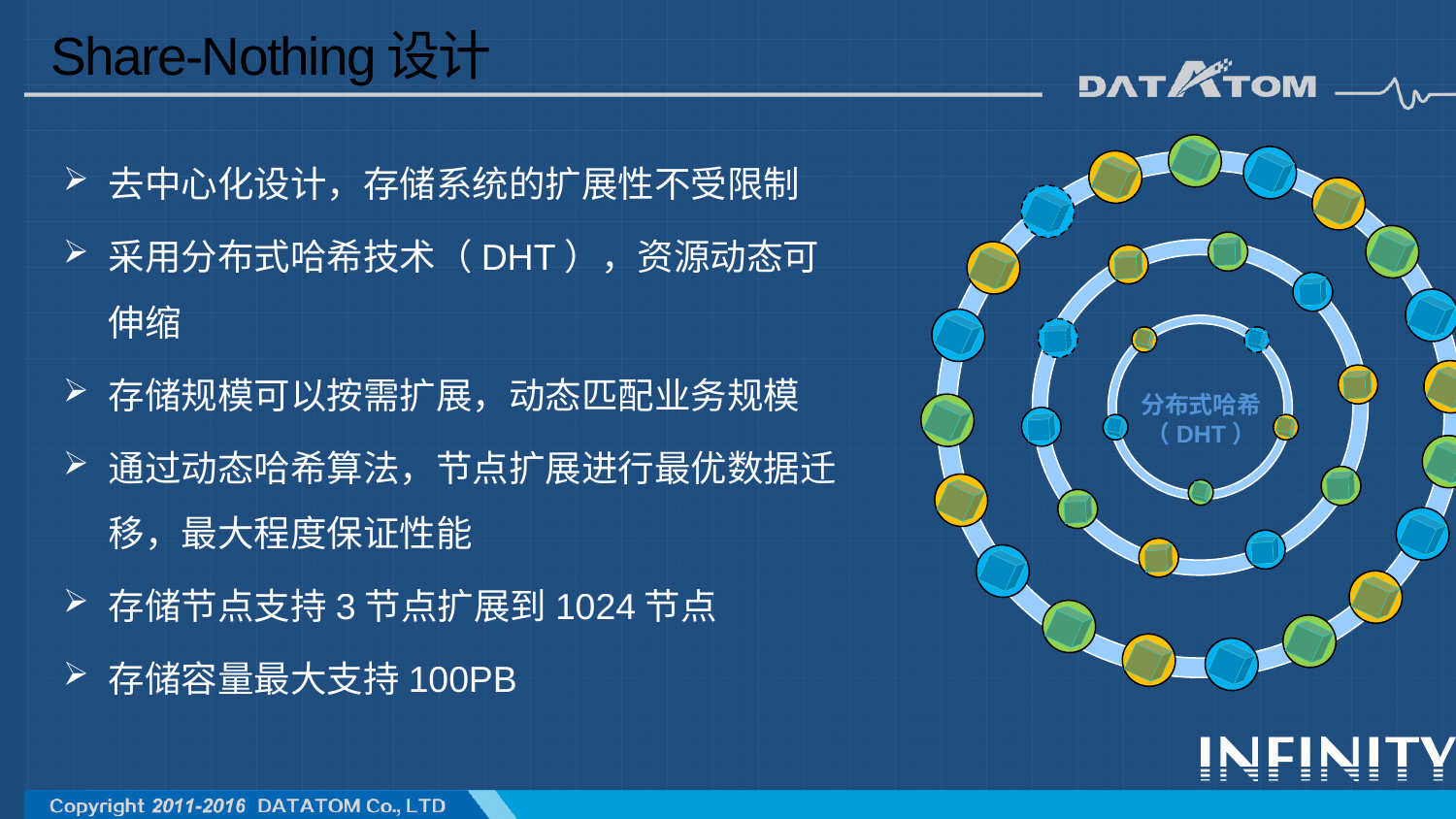

# Share-Nothing设计
去中心化设计，存储系统的扩展性不受限制
采用分布式哈希技术（DHT），资源动态可伸缩
存储规模可以按需扩展，动态匹配业务规模
通过动态哈希算法，节点扩展进行最优数据迁移，最大程度保证性能
存储节点支持3节点扩展到1024节点
存储容量最大支持100PB

分布式哈希（DHT）